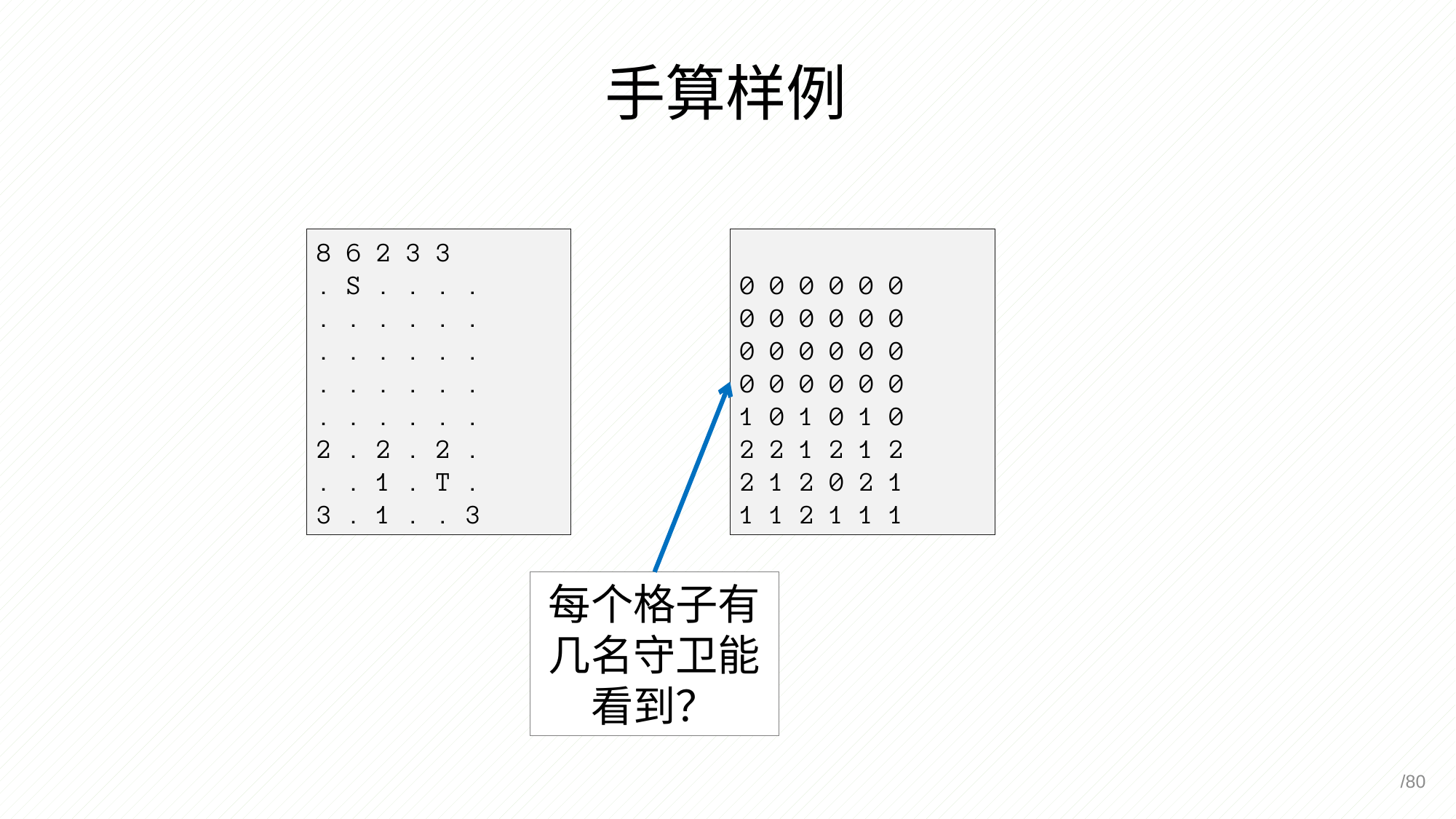

手算样例

0 0 0 0 0 0
0 0 0 0 0 0
0 0 0 0 0 0
0 0 0 0 0 0
1 0 1 0 1 0
2 2 1 2 1 2
2 1 2 0 2 1
1 1 2 1 1 1
8 6 2 3 3
. S . . . .
. . . . . .
. . . . . .
. . . . . .
. . . . . .
2 . 2 . 2 .
. . 1 . T .
3 . 1 . . 3
每个格子有几名守卫能看到？